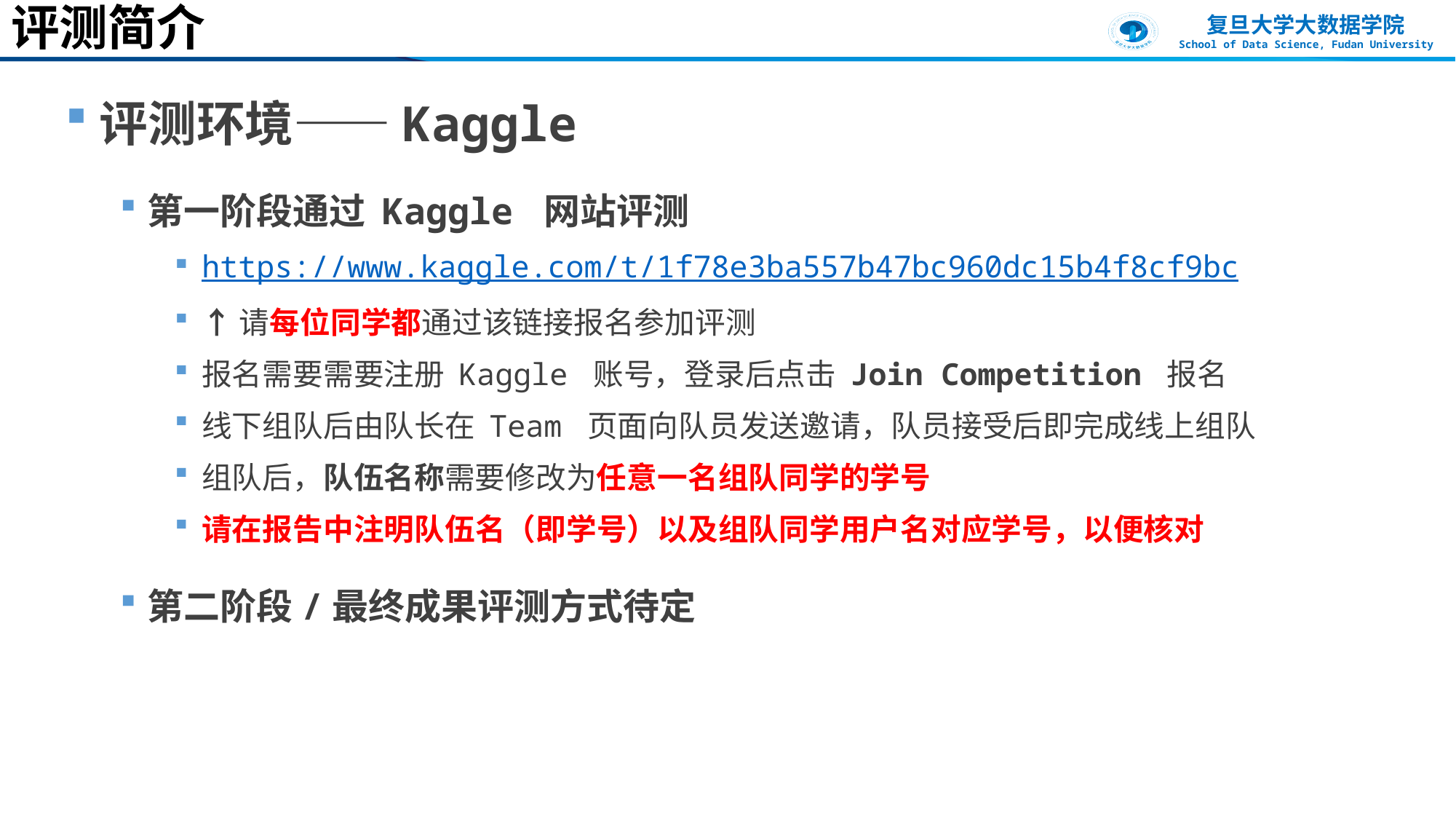

# 评测简介
评测环境——Kaggle
第一阶段通过 Kaggle 网站评测
https://www.kaggle.com/t/1f78e3ba557b47bc960dc15b4f8cf9bc
↑请每位同学都通过该链接报名参加评测
报名需要需要注册 Kaggle 账号，登录后点击 Join Competition 报名
线下组队后由队长在 Team 页面向队员发送邀请，队员接受后即完成线上组队
组队后，队伍名称需要修改为任意一名组队同学的学号
请在报告中注明队伍名（即学号）以及组队同学用户名对应学号，以便核对
第二阶段/最终成果评测方式待定